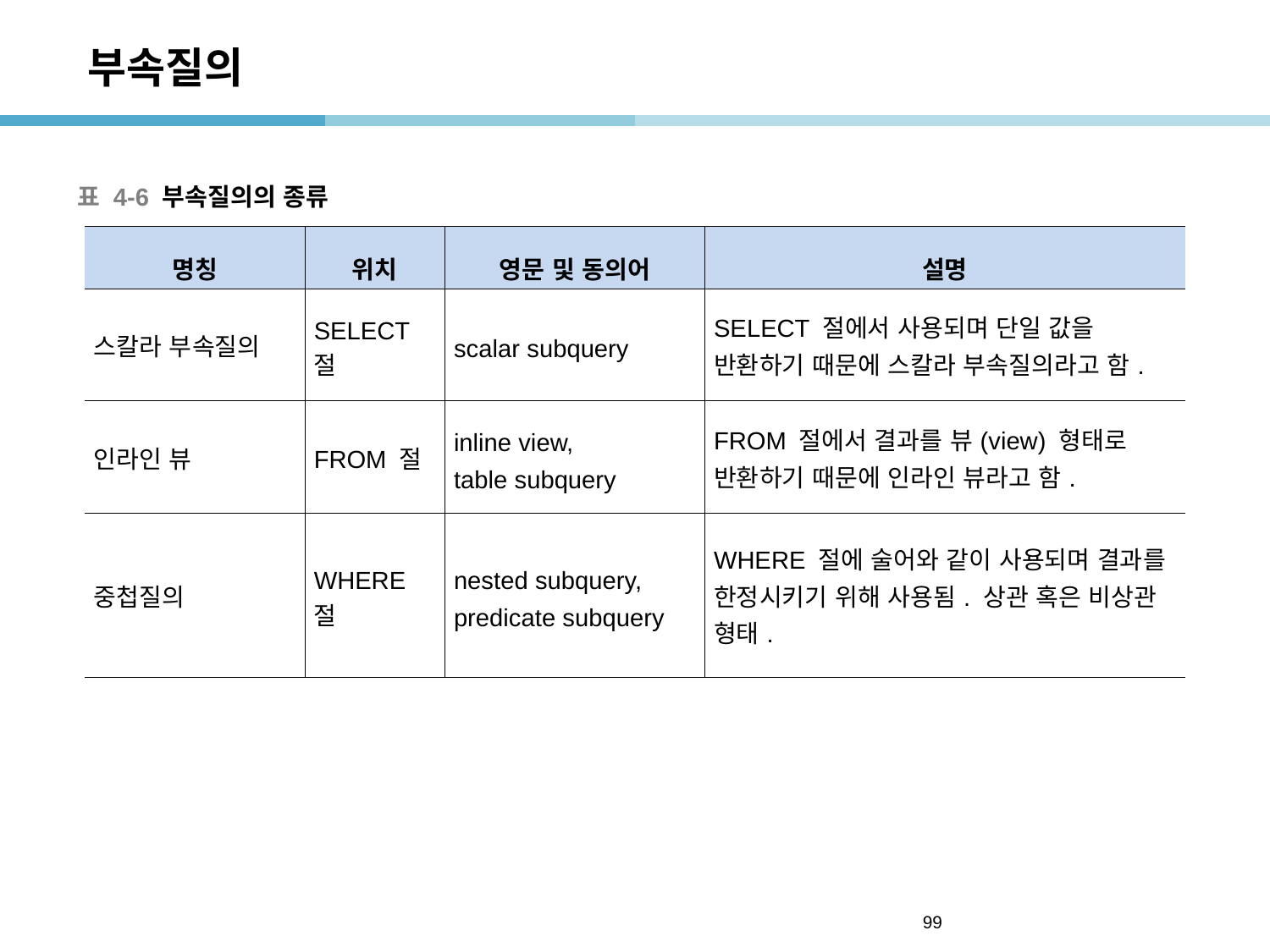

# 부속질의
표 4-6 부속질의의 종류
| 명칭 | 위치 | 영문 및 동의어 | 설명 |
| --- | --- | --- | --- |
| 스칼라 부속질의 | SELECT 절 | scalar subquery | SELECT 절에서 사용되며 단일 값을 반환하기 때문에 스칼라 부속질의라고 함. |
| 인라인 뷰 | FROM 절 | inline view, table subquery | FROM 절에서 결과를 뷰(view) 형태로 반환하기 때문에 인라인 뷰라고 함. |
| 중첩질의 | WHERE 절 | nested subquery, predicate subquery | WHERE 절에 술어와 같이 사용되며 결과를 한정시키기 위해 사용됨. 상관 혹은 비상관 형태. |
99